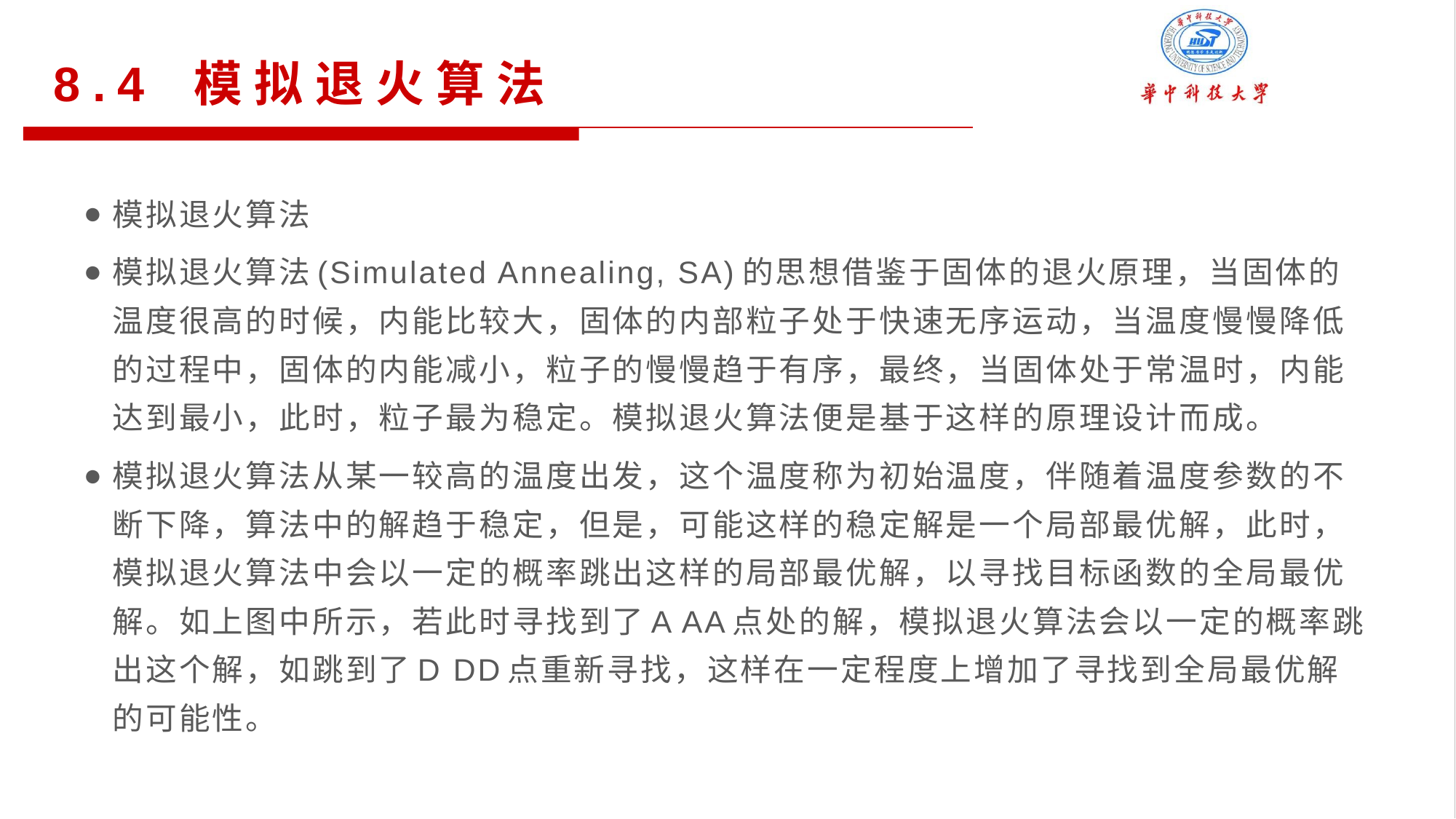

8.4 模拟退火算法

模拟退火算法
模拟退火算法(Simulated Annealing, SA)的思想借鉴于固体的退火原理，当固体的温度很高的时候，内能比较大，固体的内部粒子处于快速无序运动，当温度慢慢降低的过程中，固体的内能减小，粒子的慢慢趋于有序，最终，当固体处于常温时，内能达到最小，此时，粒子最为稳定。模拟退火算法便是基于这样的原理设计而成。
模拟退火算法从某一较高的温度出发，这个温度称为初始温度，伴随着温度参数的不断下降，算法中的解趋于稳定，但是，可能这样的稳定解是一个局部最优解，此时，模拟退火算法中会以一定的概率跳出这样的局部最优解，以寻找目标函数的全局最优解。如上图中所示，若此时寻找到了A AA点处的解，模拟退火算法会以一定的概率跳出这个解，如跳到了D DD点重新寻找，这样在一定程度上增加了寻找到全局最优解的可能性。